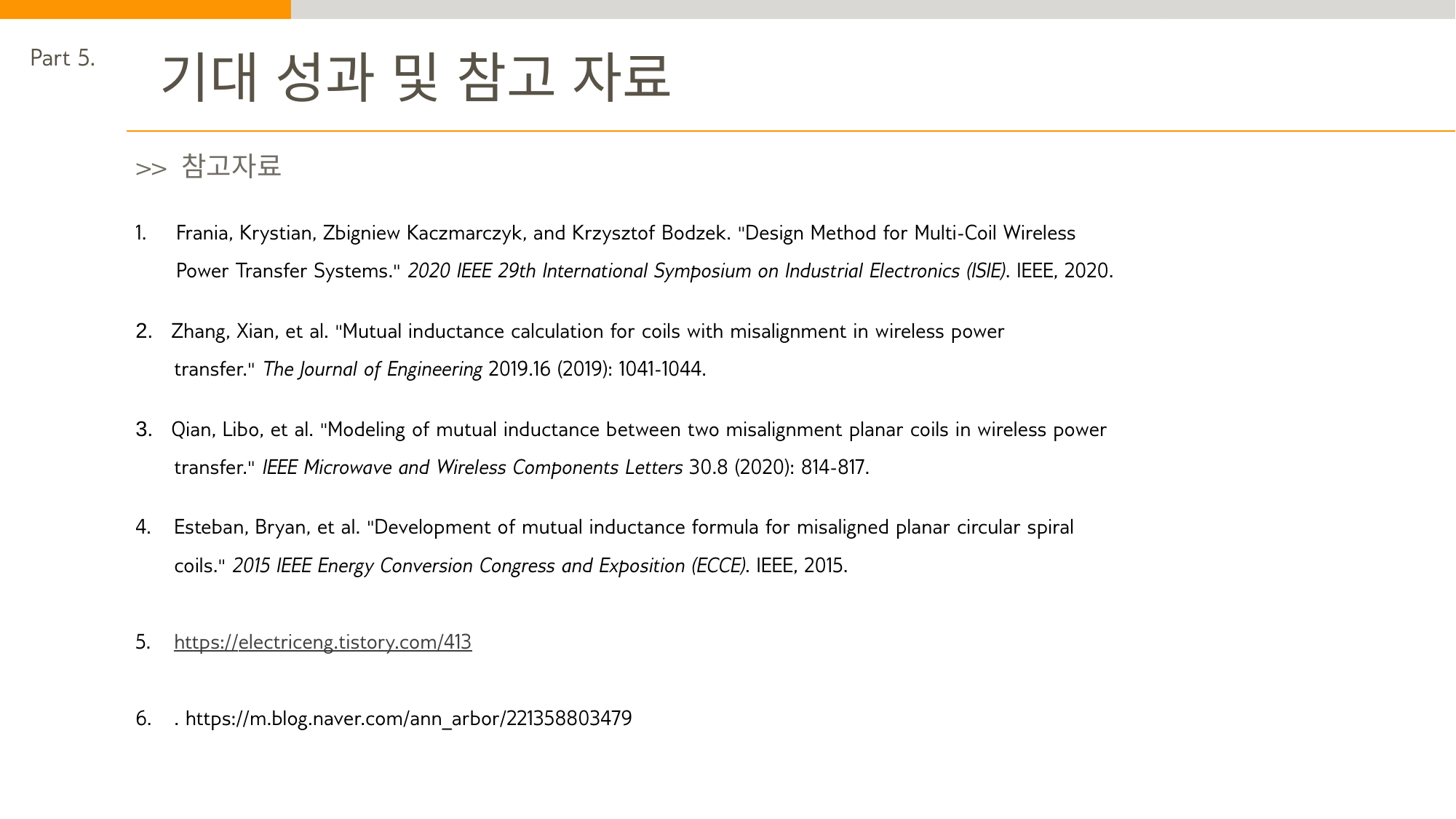

Part 5.
기대 성과 및 참고 자료
>> 참고자료
Frania, Krystian, Zbigniew Kaczmarczyk, and Krzysztof Bodzek. "Design Method for Multi-Coil Wireless Power Transfer Systems." 2020 IEEE 29th International Symposium on Industrial Electronics (ISIE). IEEE, 2020.

2.   Zhang, Xian, et al. "Mutual inductance calculation for coils with misalignment in wireless power transfer." The Journal of Engineering 2019.16 (2019): 1041-1044.

3.   Qian, Libo, et al. "Modeling of mutual inductance between two misalignment planar coils in wireless power transfer." IEEE Microwave and Wireless Components Letters 30.8 (2020): 814-817.

Esteban, Bryan, et al. "Development of mutual inductance formula for misaligned planar circular spiral coils." 2015 IEEE Energy Conversion Congress and Exposition (ECCE). IEEE, 2015.

https://electriceng.tistory.com/413

. https://m.blog.naver.com/ann_arbor/221358803479